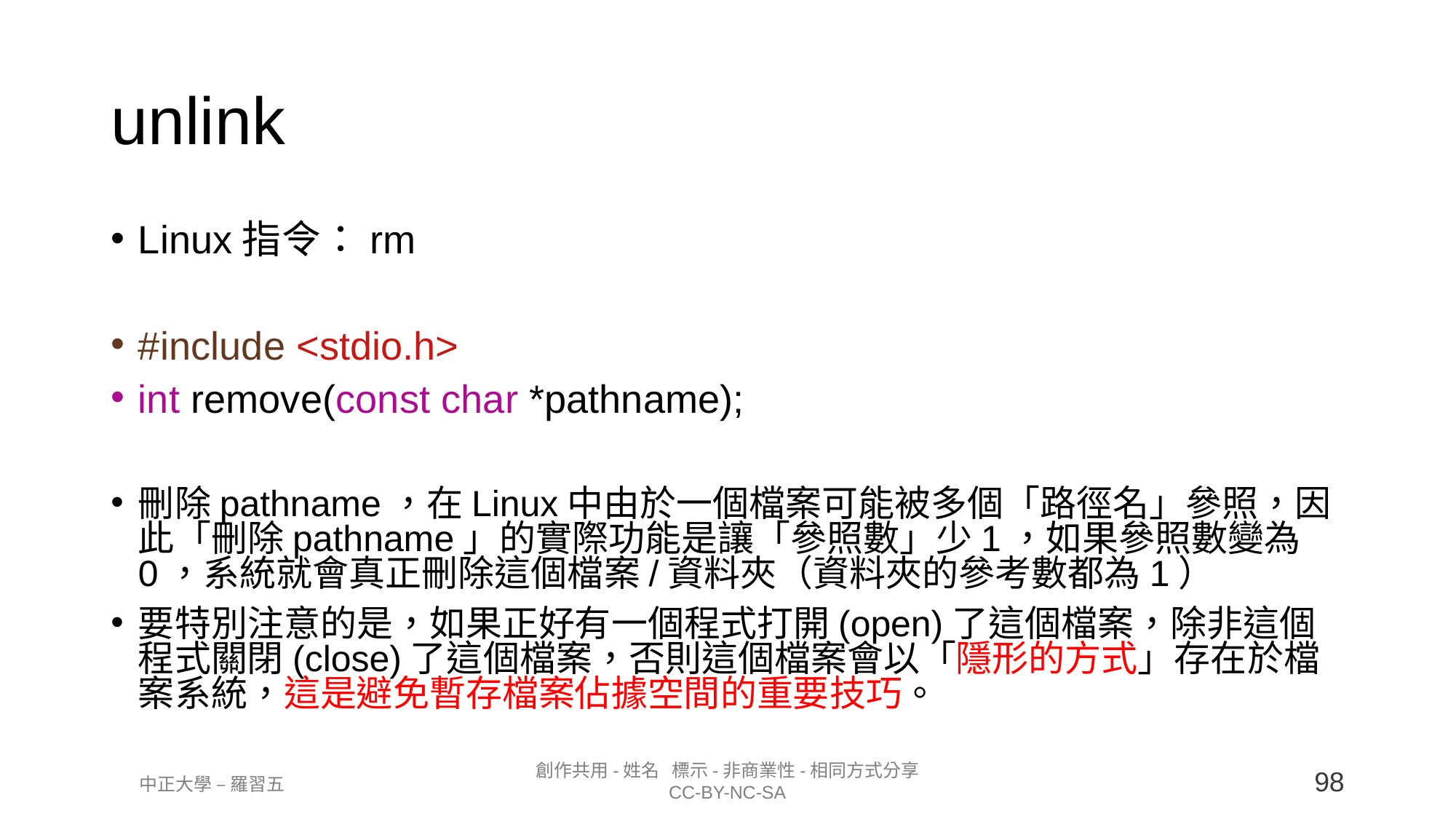

unlink
Linux指令：rm

#include <stdio.h>
int remove(const char *pathname);

刪除pathname，在Linux中由於一個檔案可能被多個「路徑名」參照，因此「刪除pathname」的實際功能是讓「參照數」少1，如果參照數變為0，系統就會真正刪除這個檔案/資料夾（資料夾的參考數都為1）
要特別注意的是，如果正好有一個程式打開(open)了這個檔案，除非這個程式關閉(close)了這個檔案，否則這個檔案會以「隱形的方式」存在於檔案系統，這是避免暫存檔案佔據空間的重要技巧。